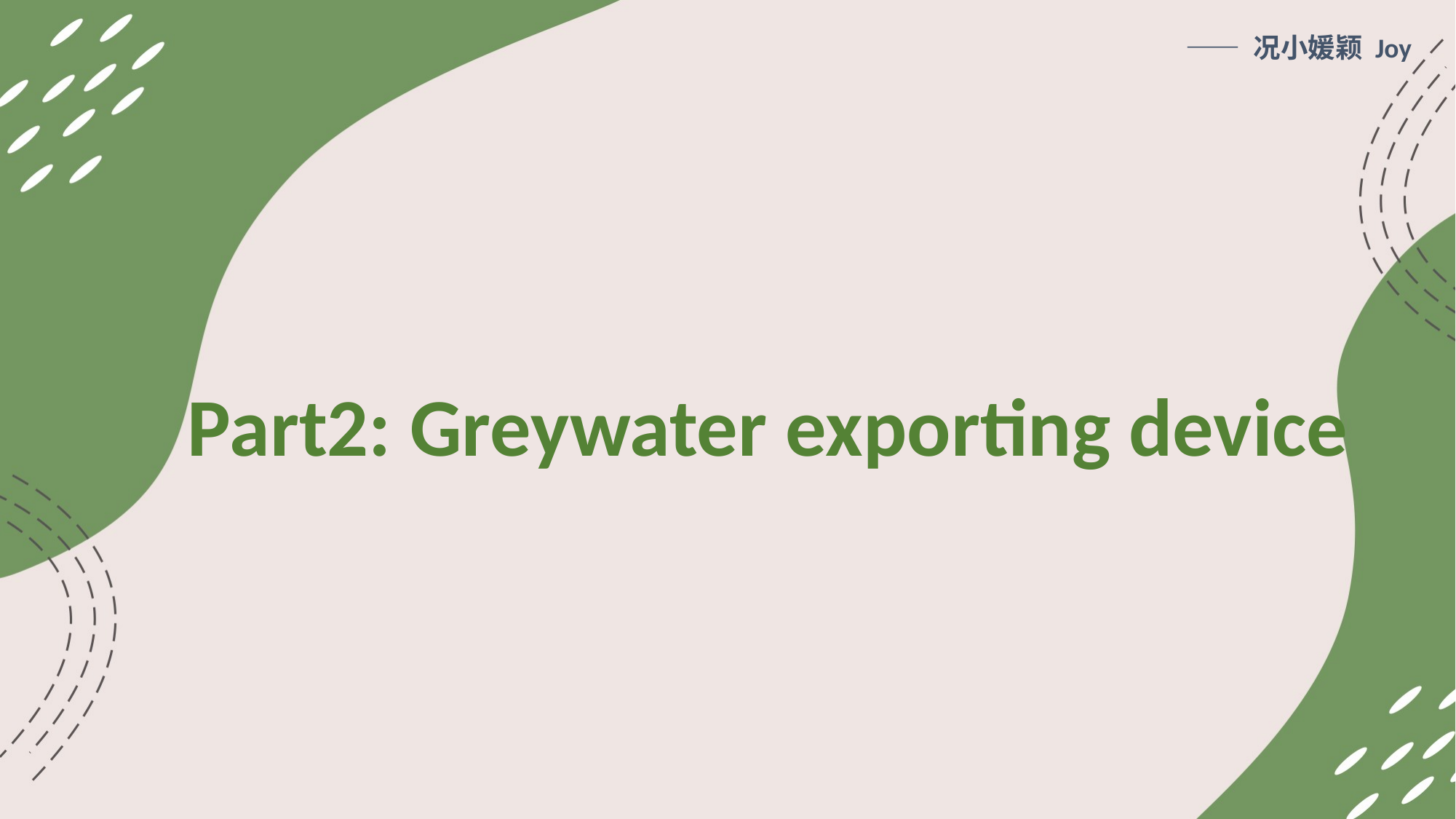

—— 况小媛颖 Joy
Part2: Greywater exporting device